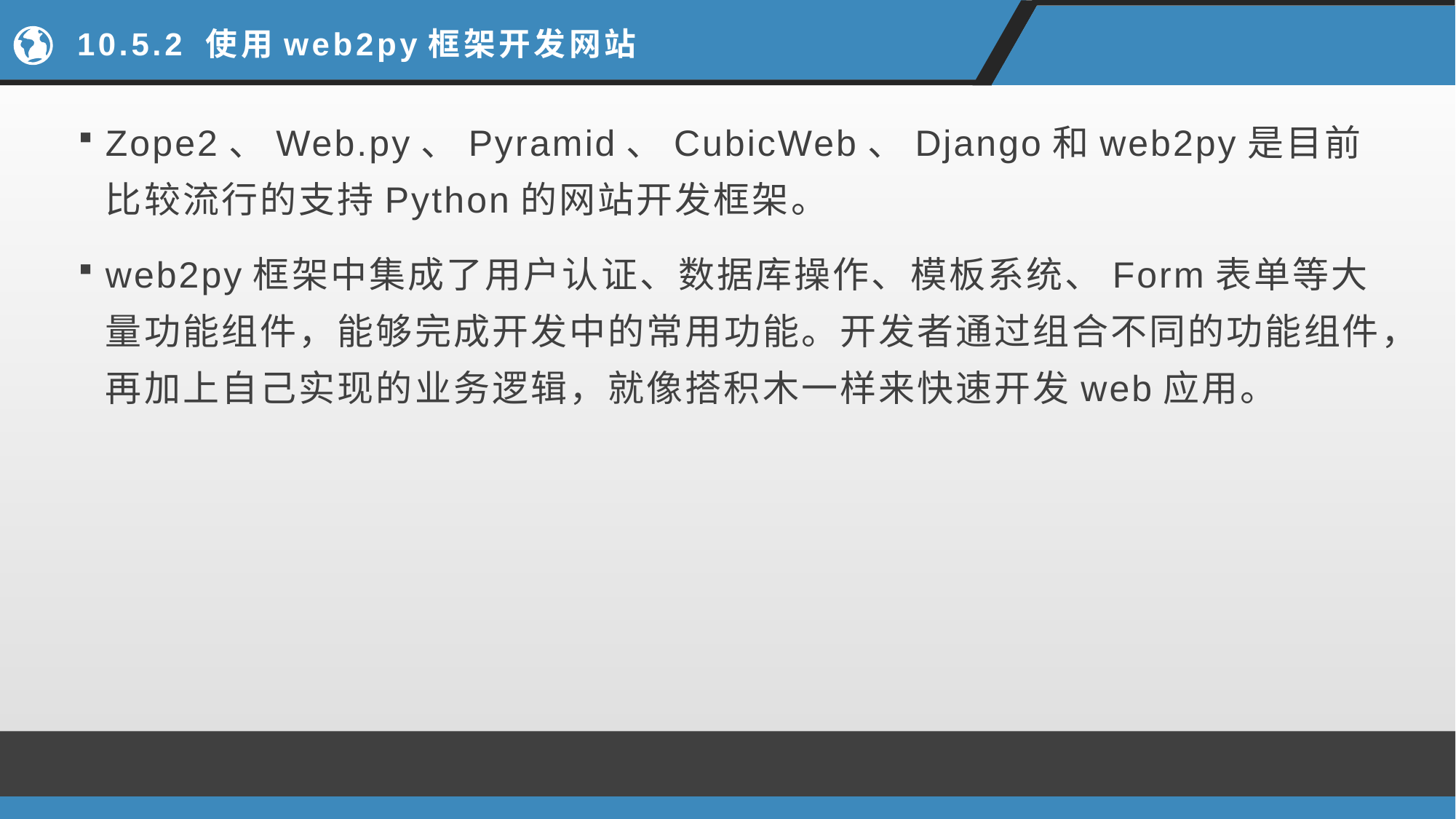

# 10.5.2 使用web2py框架开发网站

Zope2、Web.py、Pyramid、CubicWeb、Django和web2py是目前比较流行的支持Python的网站开发框架。
web2py框架中集成了用户认证、数据库操作、模板系统、Form表单等大量功能组件，能够完成开发中的常用功能。开发者通过组合不同的功能组件，再加上自己实现的业务逻辑，就像搭积木一样来快速开发web应用。